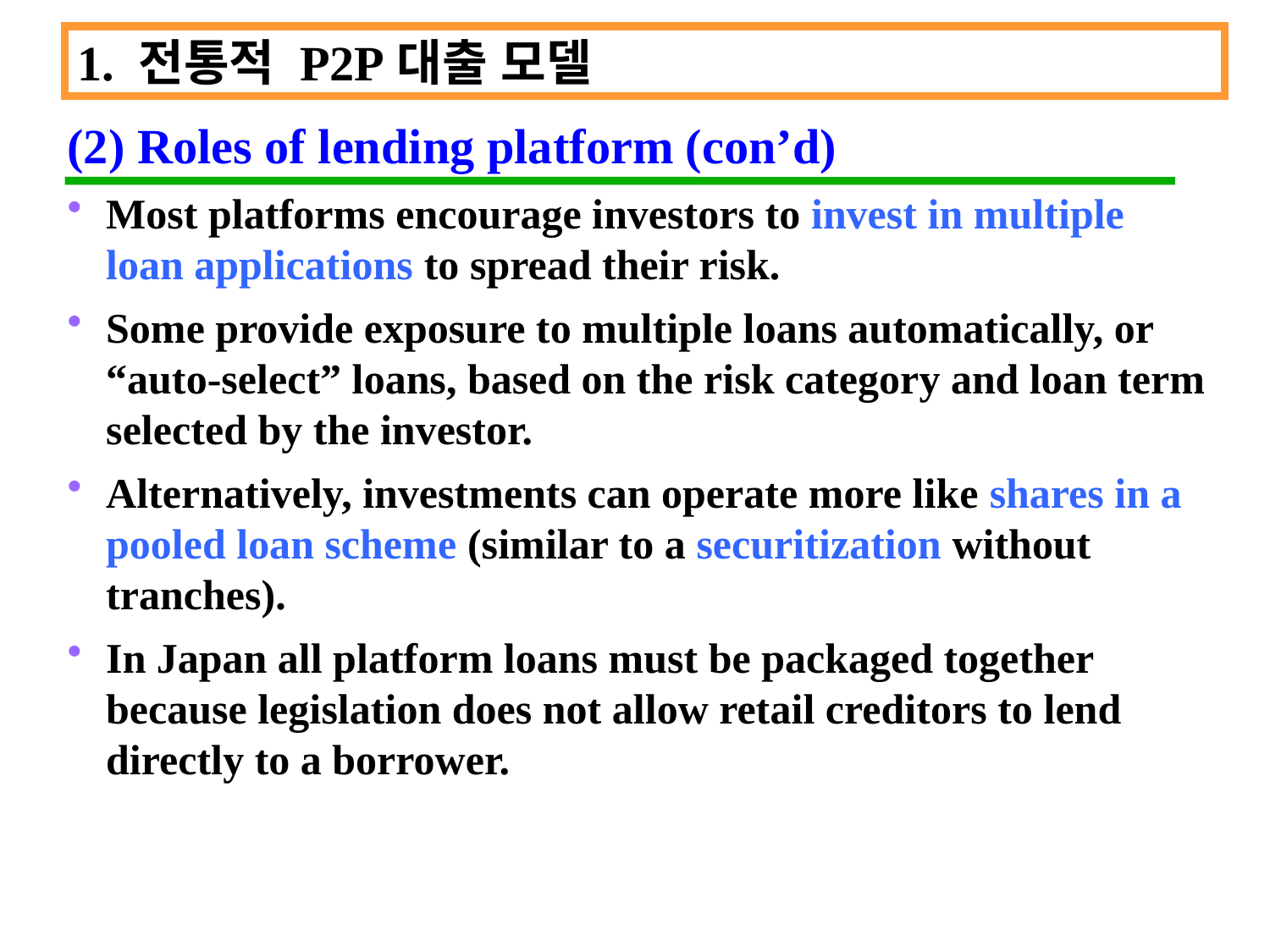

1. 전통적 P2P대출 모델
(2) Roles of lending platform (con’d)
Most platforms encourage investors to invest in multiple loan applications to spread their risk.
Some provide exposure to multiple loans automatically, or “auto-select” loans, based on the risk category and loan term selected by the investor.
Alternatively, investments can operate more like shares in a pooled loan scheme (similar to a securitization without tranches).
In Japan all platform loans must be packaged together because legislation does not allow retail creditors to lend directly to a borrower.